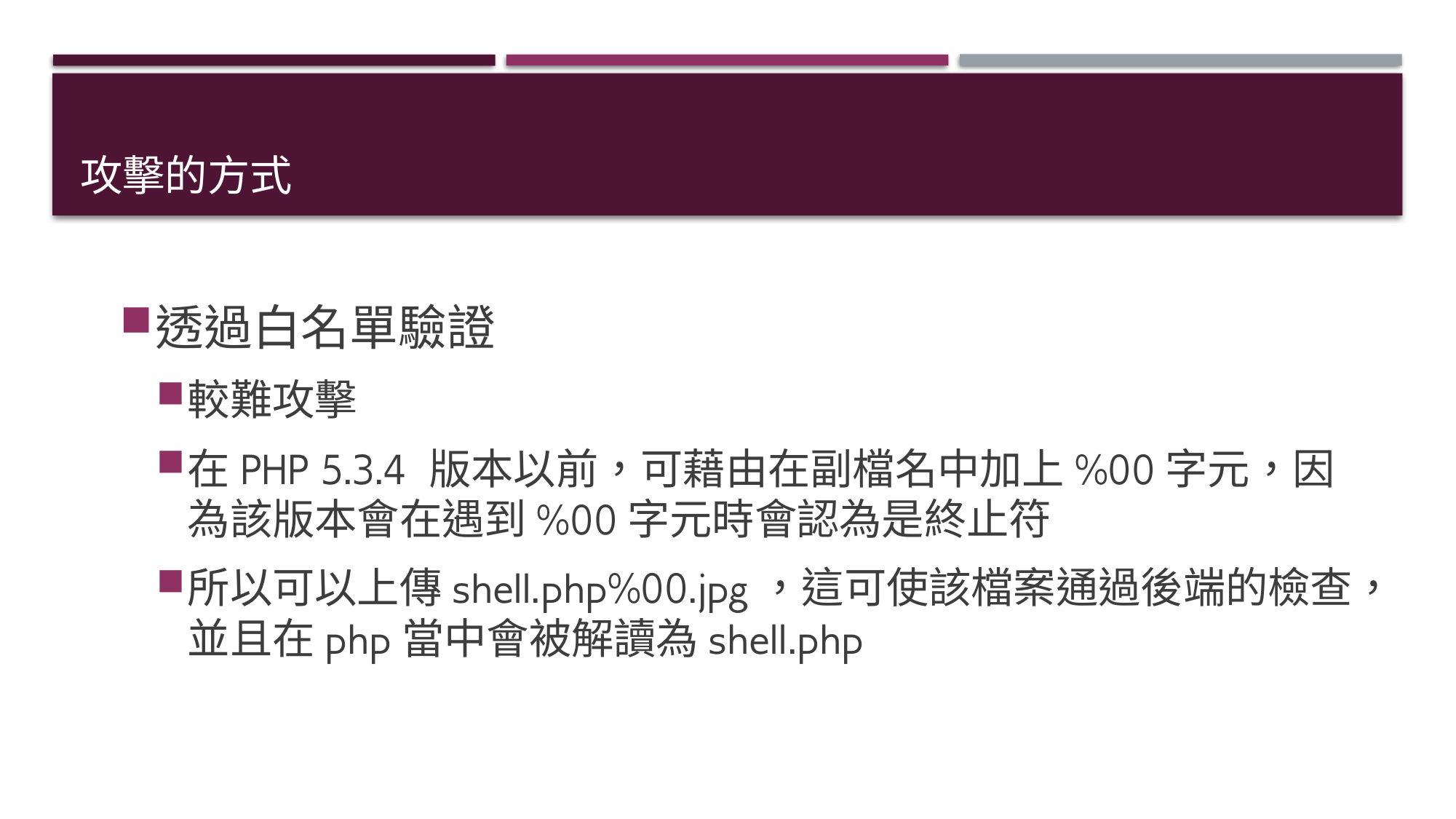

# 攻擊的方式
透過白名單驗證
較難攻擊
在PHP 5.3.4 版本以前，可藉由在副檔名中加上%00字元，因為該版本會在遇到%00字元時會認為是終止符
所以可以上傳shell.php%00.jpg，這可使該檔案通過後端的檢查，並且在php當中會被解讀為shell.php